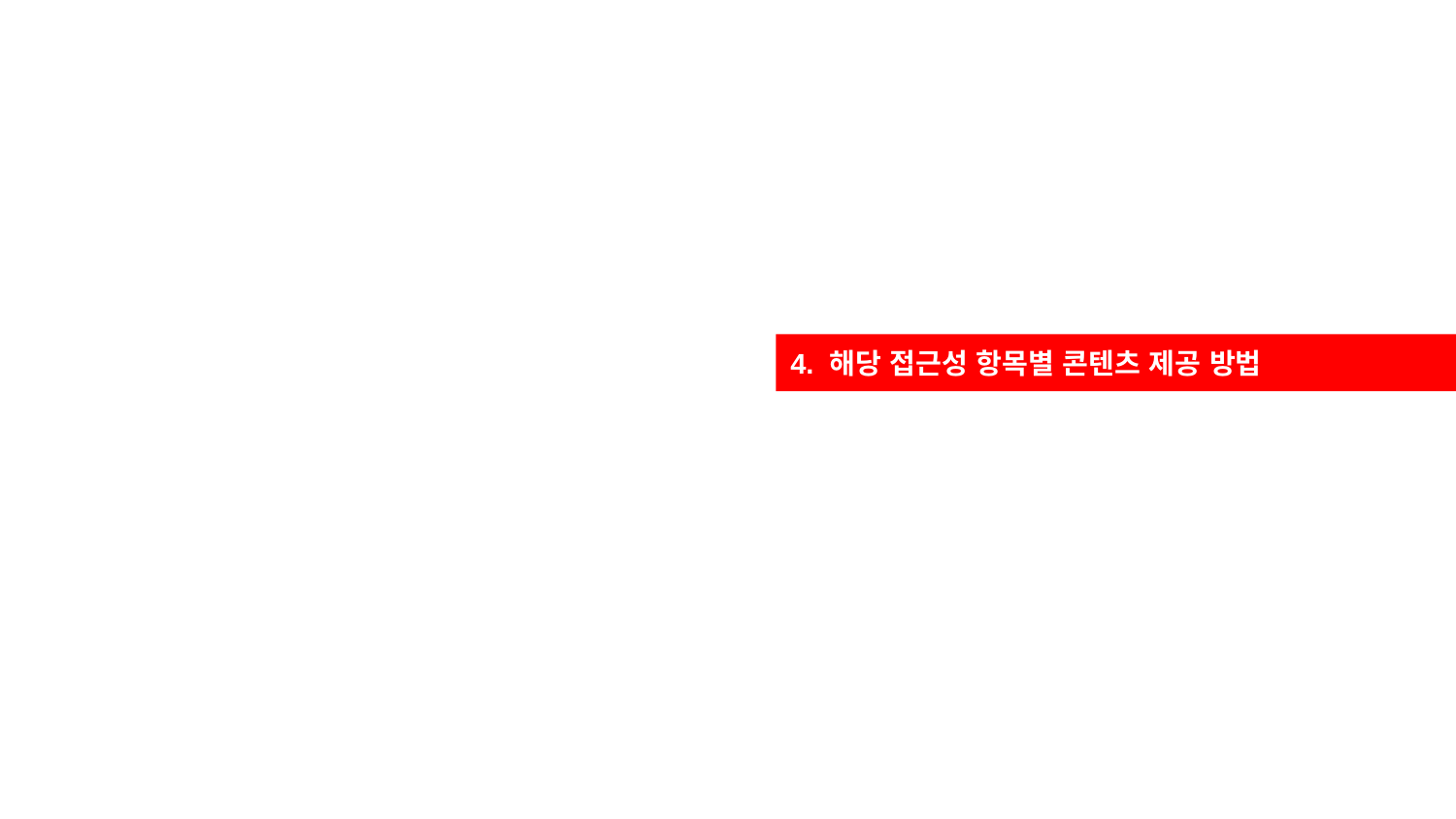

4. 해당 접근성 항목별 콘텐츠 제공 방법